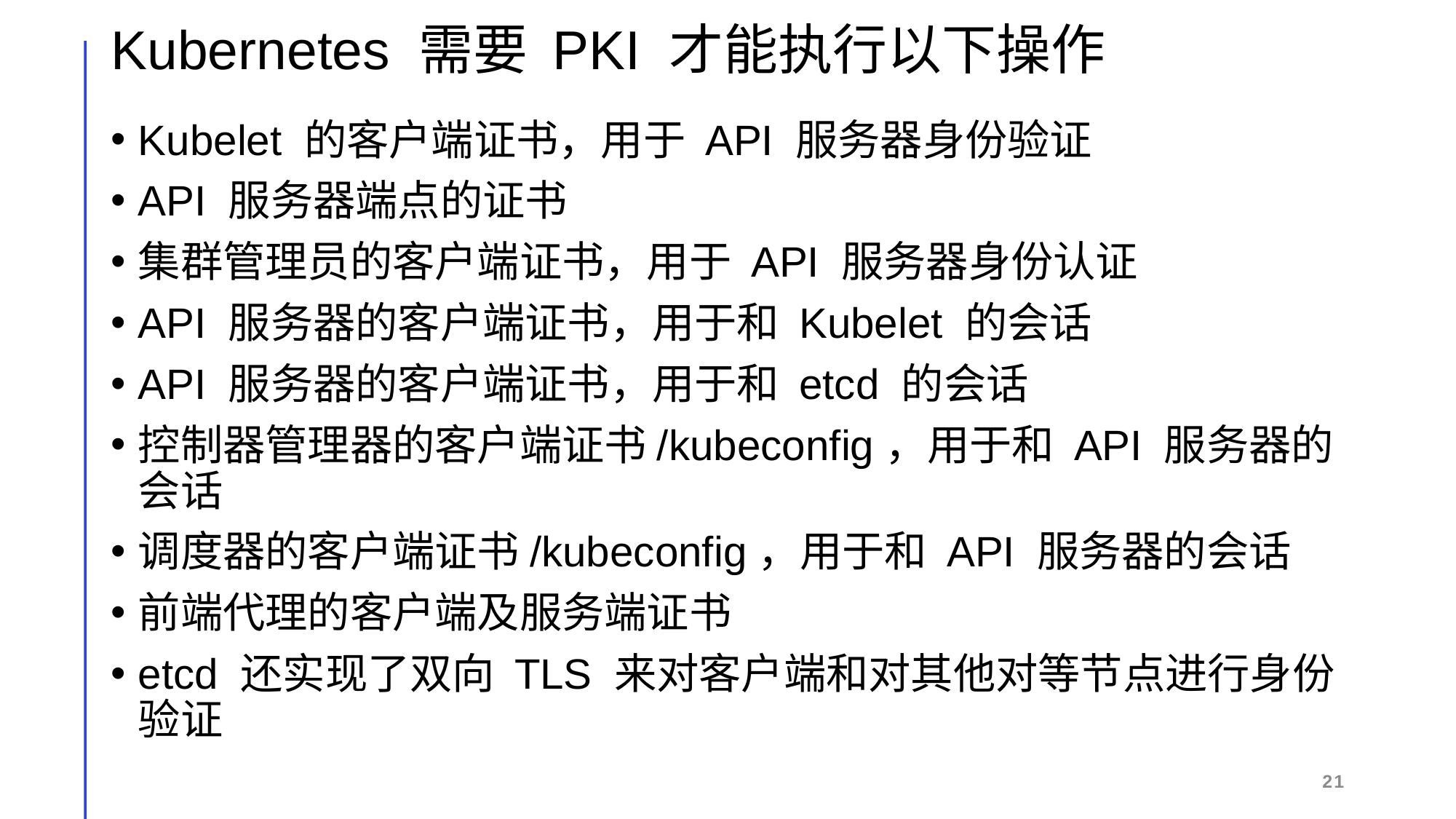

# Kubernetes 需要 PKI 才能执行以下操作
Kubelet 的客户端证书，用于 API 服务器身份验证
API 服务器端点的证书
集群管理员的客户端证书，用于 API 服务器身份认证
API 服务器的客户端证书，用于和 Kubelet 的会话
API 服务器的客户端证书，用于和 etcd 的会话
控制器管理器的客户端证书/kubeconfig，用于和 API 服务器的会话
调度器的客户端证书/kubeconfig，用于和 API 服务器的会话
前端代理的客户端及服务端证书
etcd 还实现了双向 TLS 来对客户端和对其他对等节点进行身份验证
21